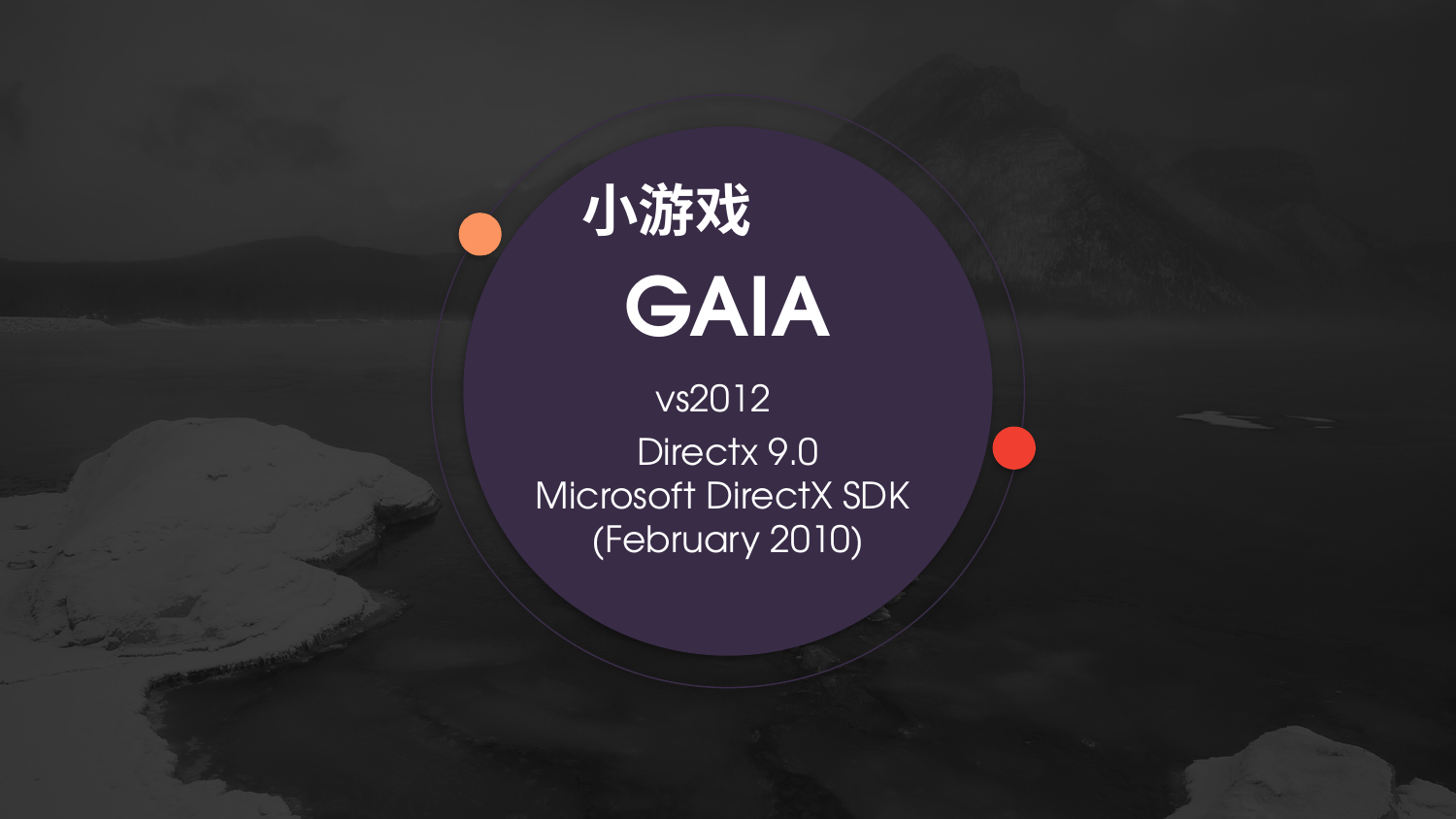

小游戏

GAIA
vs2012
Directx 9.0
Microsoft DirectX SDK
(February 2010)